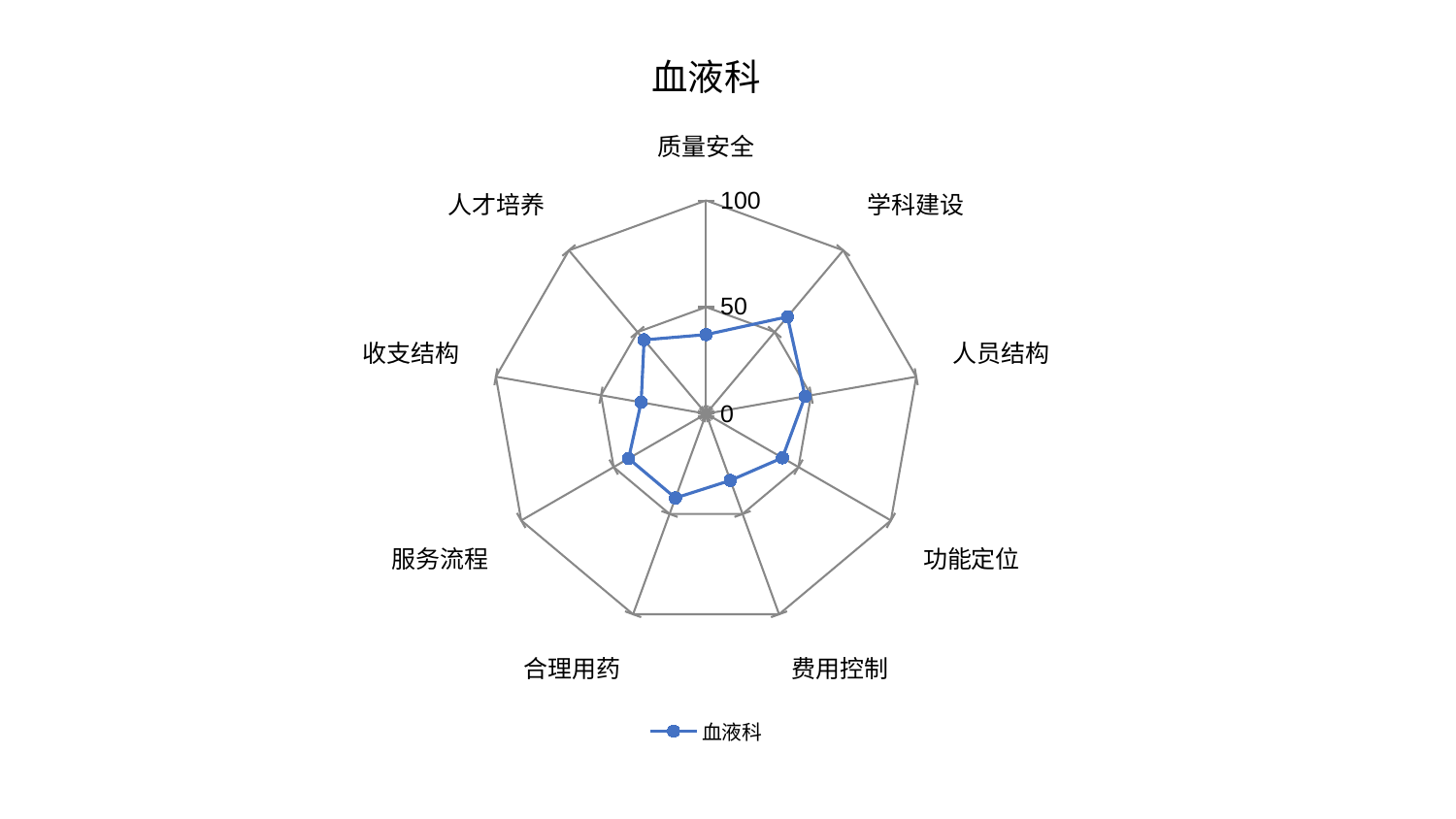

### Chart: 血液科

| Category | 血液科 |
|---|---|
| 质量安全 | 37.12427650290188 |
| 学科建设 | 59.352808752839856 |
| 人员结构 | 47.13004967000417 |
| 功能定位 | 41.302736461674755 |
| 费用控制 | 33.25362919373569 |
| 合理用药 | 41.99971765894653 |
| 服务流程 | 41.92847193088889 |
| 收支结构 | 30.89470504653201 |
| 人才培养 | 45.22286866583212 |
112